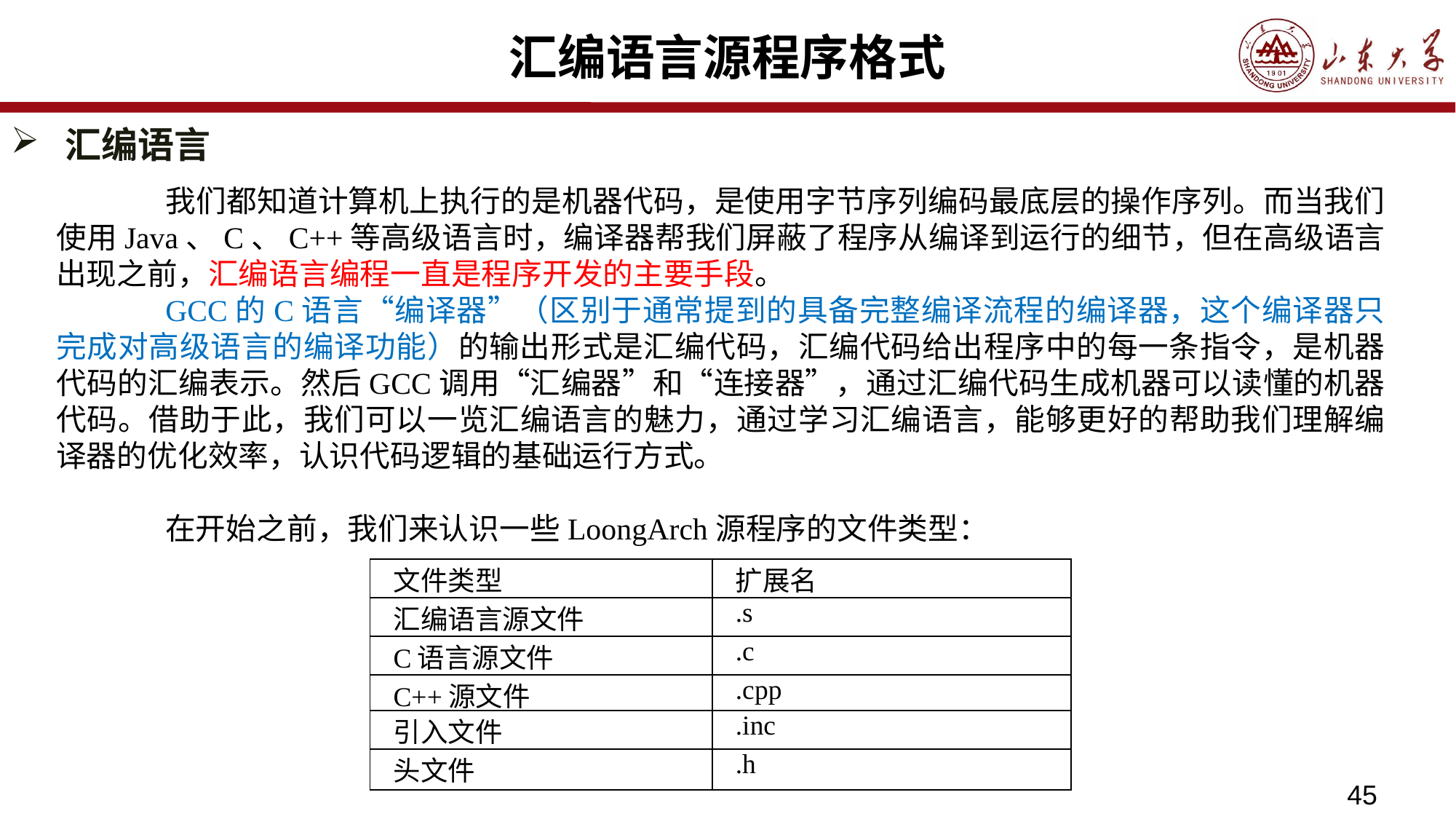

# 汇编语言源程序格式
汇编语言
	我们都知道计算机上执行的是机器代码，是使用字节序列编码最底层的操作序列。而当我们使用Java、C、C++等高级语言时，编译器帮我们屏蔽了程序从编译到运行的细节，但在高级语言出现之前，汇编语言编程一直是程序开发的主要手段。
	GCC的C语言“编译器”（区别于通常提到的具备完整编译流程的编译器，这个编译器只完成对高级语言的编译功能）的输出形式是汇编代码，汇编代码给出程序中的每一条指令，是机器代码的汇编表示。然后GCC调用“汇编器”和“连接器”，通过汇编代码生成机器可以读懂的机器代码。借助于此，我们可以一览汇编语言的魅力，通过学习汇编语言，能够更好的帮助我们理解编译器的优化效率，认识代码逻辑的基础运行方式。

	在开始之前，我们来认识一些LoongArch源程序的文件类型：

| 文件类型 | 扩展名 |
| --- | --- |
| 汇编语言源文件 | .s |
| C语言源文件 | .c |
| C++源文件 | .cpp |
| 引入文件 | .inc |
| 头文件 | .h |
45